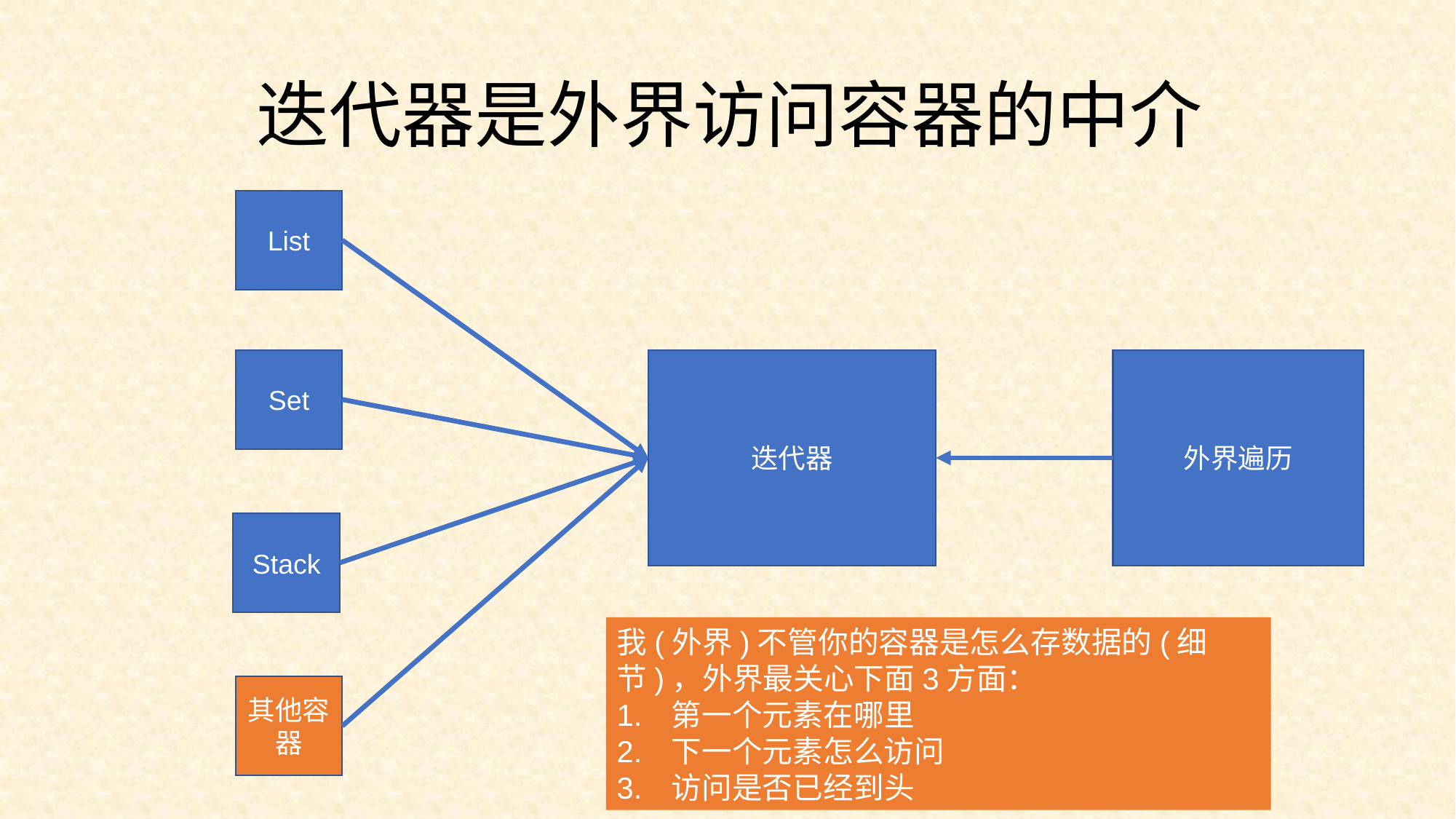

迭代器是外界访问容器的中介
List
Set
外界遍历
迭代器
Stack
我(外界)不管你的容器是怎么存数据的(细节)，外界最关心下面3方面：
第一个元素在哪里
下一个元素怎么访问
访问是否已经到头
其他容器